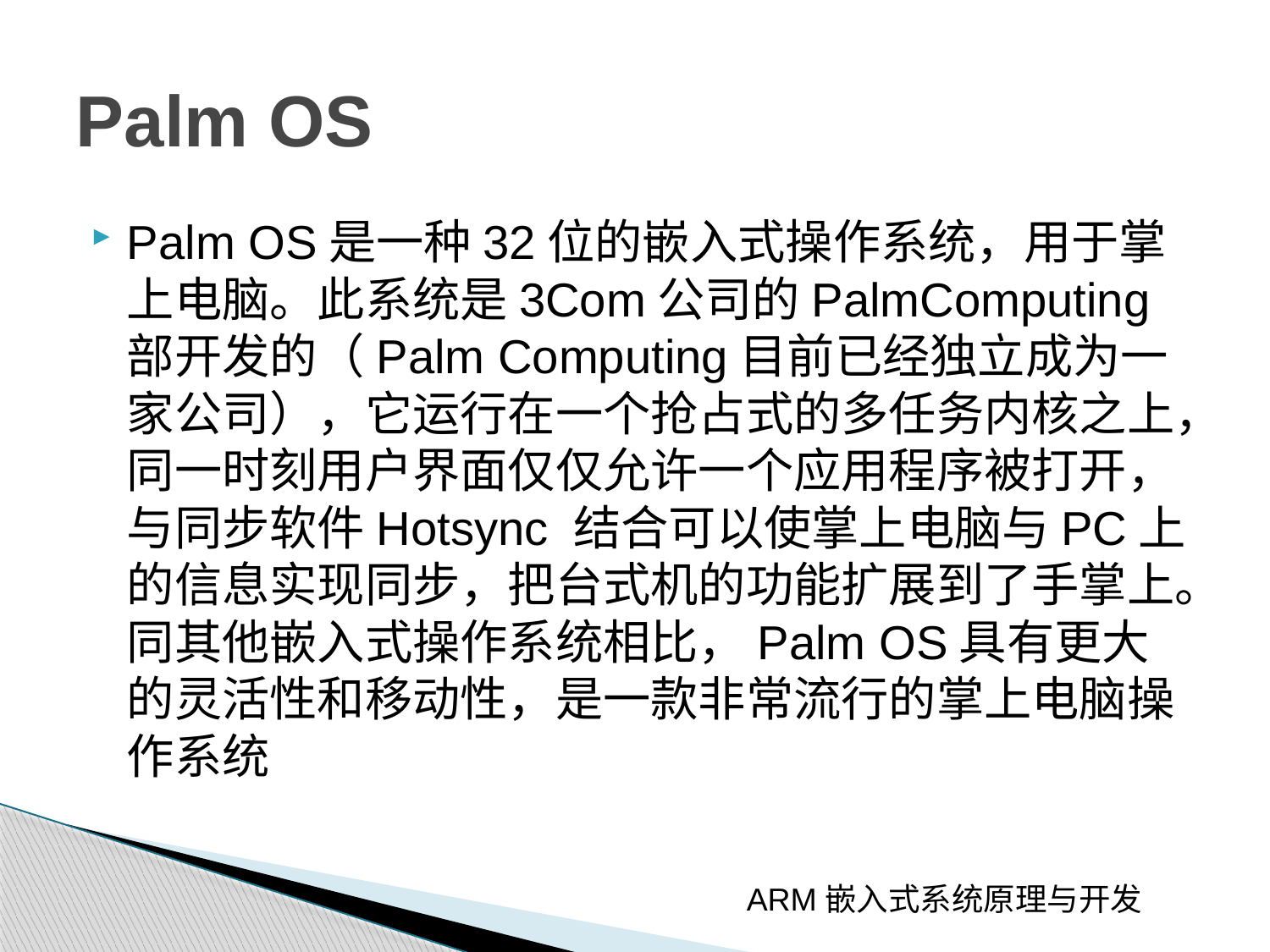

# Palm OS
Palm OS是一种32位的嵌入式操作系统，用于掌上电脑。此系统是3Com公司的PalmComputing部开发的（Palm Computing目前已经独立成为一家公司），它运行在一个抢占式的多任务内核之上，同一时刻用户界面仅仅允许一个应用程序被打开，与同步软件Hotsync 结合可以使掌上电脑与PC上的信息实现同步，把台式机的功能扩展到了手掌上。同其他嵌入式操作系统相比，Palm OS具有更大的灵活性和移动性，是一款非常流行的掌上电脑操作系统
ARM嵌入式系统原理与开发